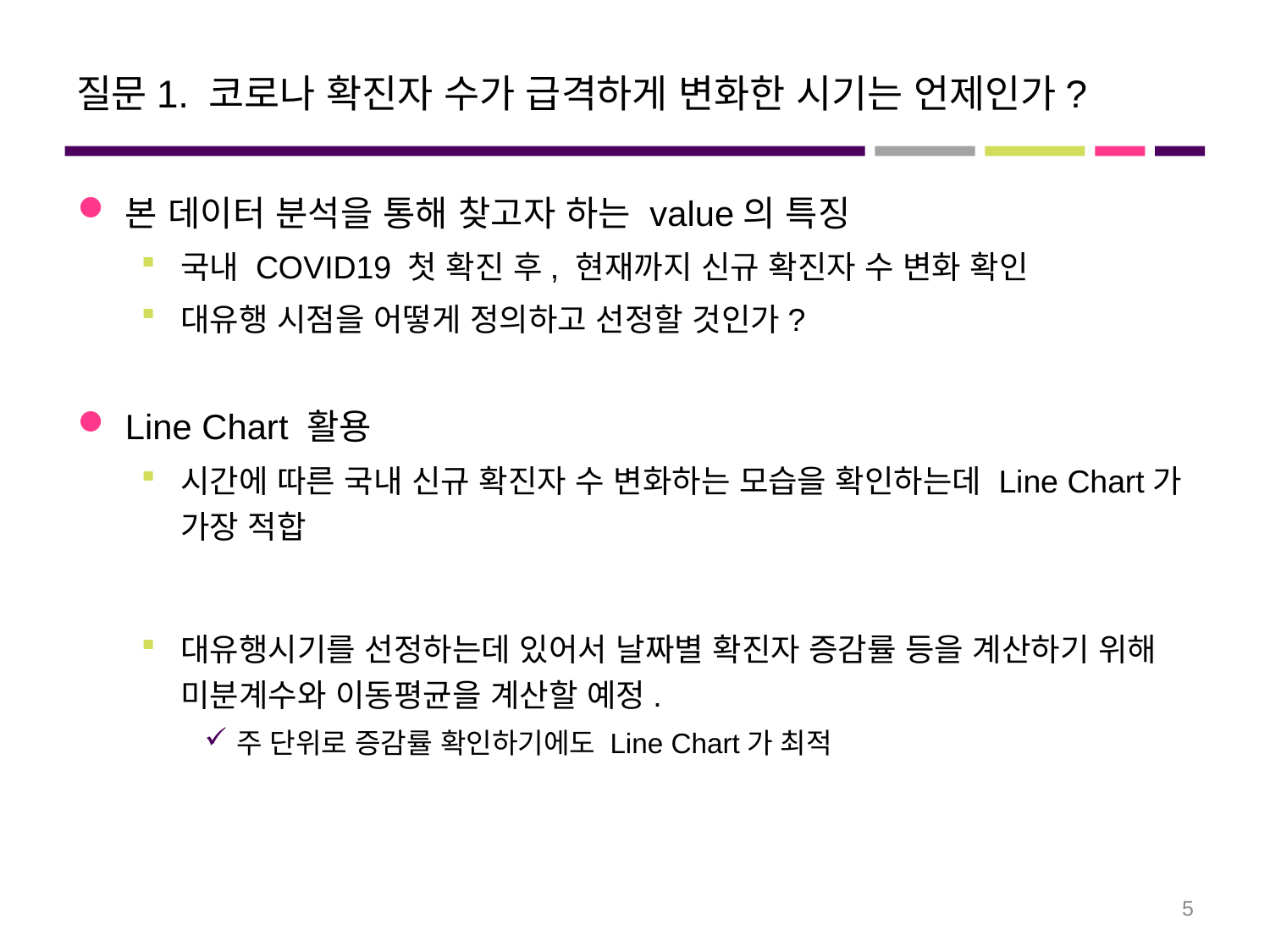

# 질문1. 코로나 확진자 수가 급격하게 변화한 시기는 언제인가?
본 데이터 분석을 통해 찾고자 하는 value의 특징
국내 COVID19 첫 확진 후, 현재까지 신규 확진자 수 변화 확인
대유행 시점을 어떻게 정의하고 선정할 것인가?

Line Chart 활용
시간에 따른 국내 신규 확진자 수 변화하는 모습을 확인하는데 Line Chart가 가장 적합

대유행시기를 선정하는데 있어서 날짜별 확진자 증감률 등을 계산하기 위해 미분계수와 이동평균을 계산할 예정.
주 단위로 증감률 확인하기에도 Line Chart가 최적
5